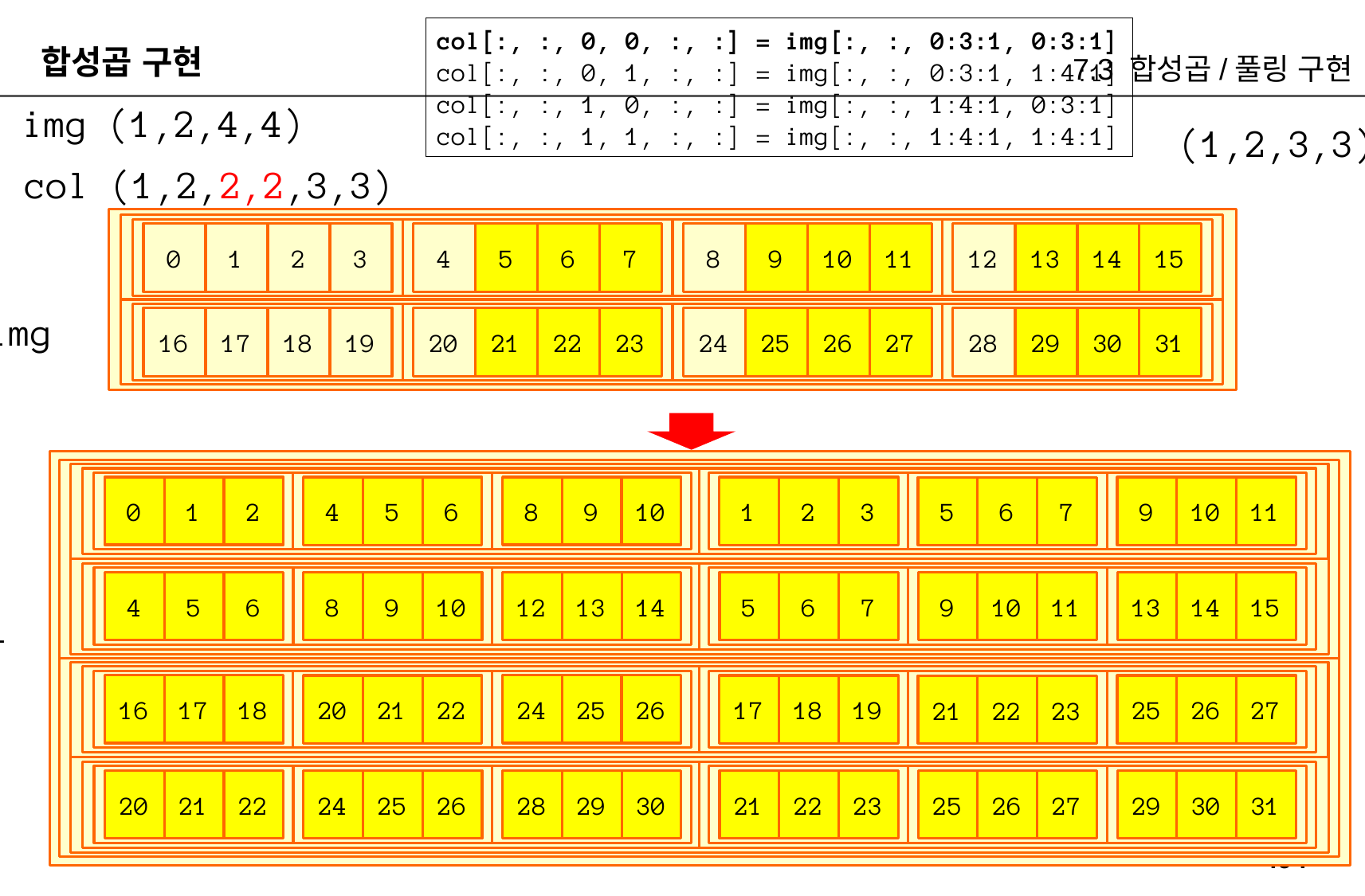

col[:, :, 0, 0, :, :] = img[:, :, 0:3:1, 0:3:1]
col[:, :, 0, 1, :, :] = img[:, :, 0:3:1, 1:4:1]
col[:, :, 1, 0, :, :] = img[:, :, 1:4:1, 0:3:1]
col[:, :, 1, 1, :, :] = img[:, :, 1:4:1, 1:4:1]
합성곱 구현
7.3 합성곱/풀링 구현
img (1,2,4,4)
(1,2,3,3)
col (1,2,2,2,3,3)

0
1
2
3
4
5
6
7
8
9
10
11
12
13
14
15

img

16
17
18
19
20
21
22
23
24
25
26
27
28
29
30
31

0
1
2
8
9
10
4
5
6
1
2
3
9
10
11
5
6
7

12
13
14
4
5
6
8
9
10
13
14
15
5
6
7
9
10
11
col

16
17
18
24
25
26
20
21
22
17
18
19
25
26
27
21
22
23

28
29
30
20
21
22
24
25
26
29
30
31
21
22
23
25
26
27